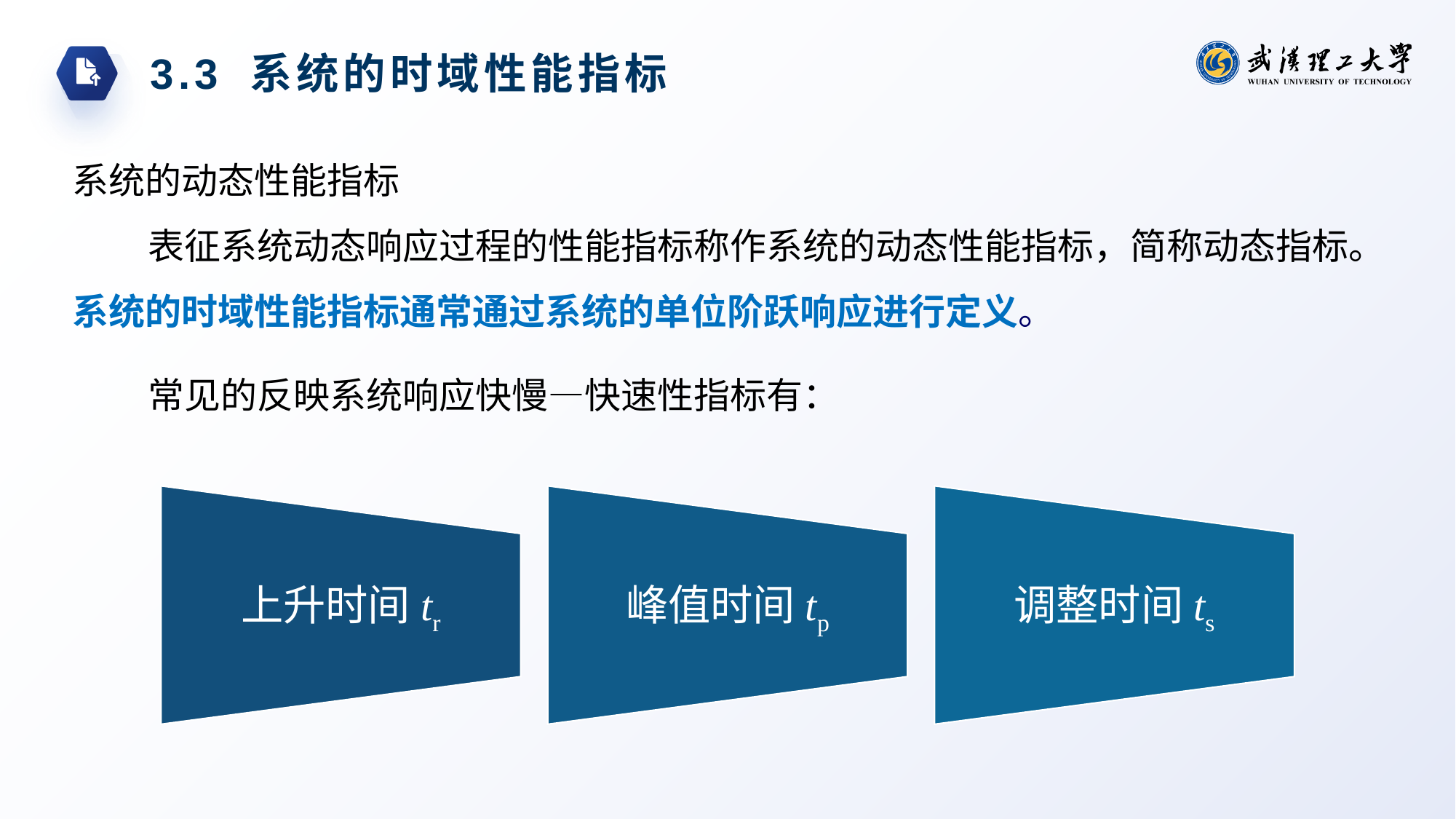

3.3 系统的时域性能指标
系统的动态性能指标
表征系统动态响应过程的性能指标称作系统的动态性能指标，简称动态指标。系统的时域性能指标通常通过系统的单位阶跃响应进行定义。
常见的反映系统响应快慢—快速性指标有：
上升时间tr
峰值时间tp
调整时间ts